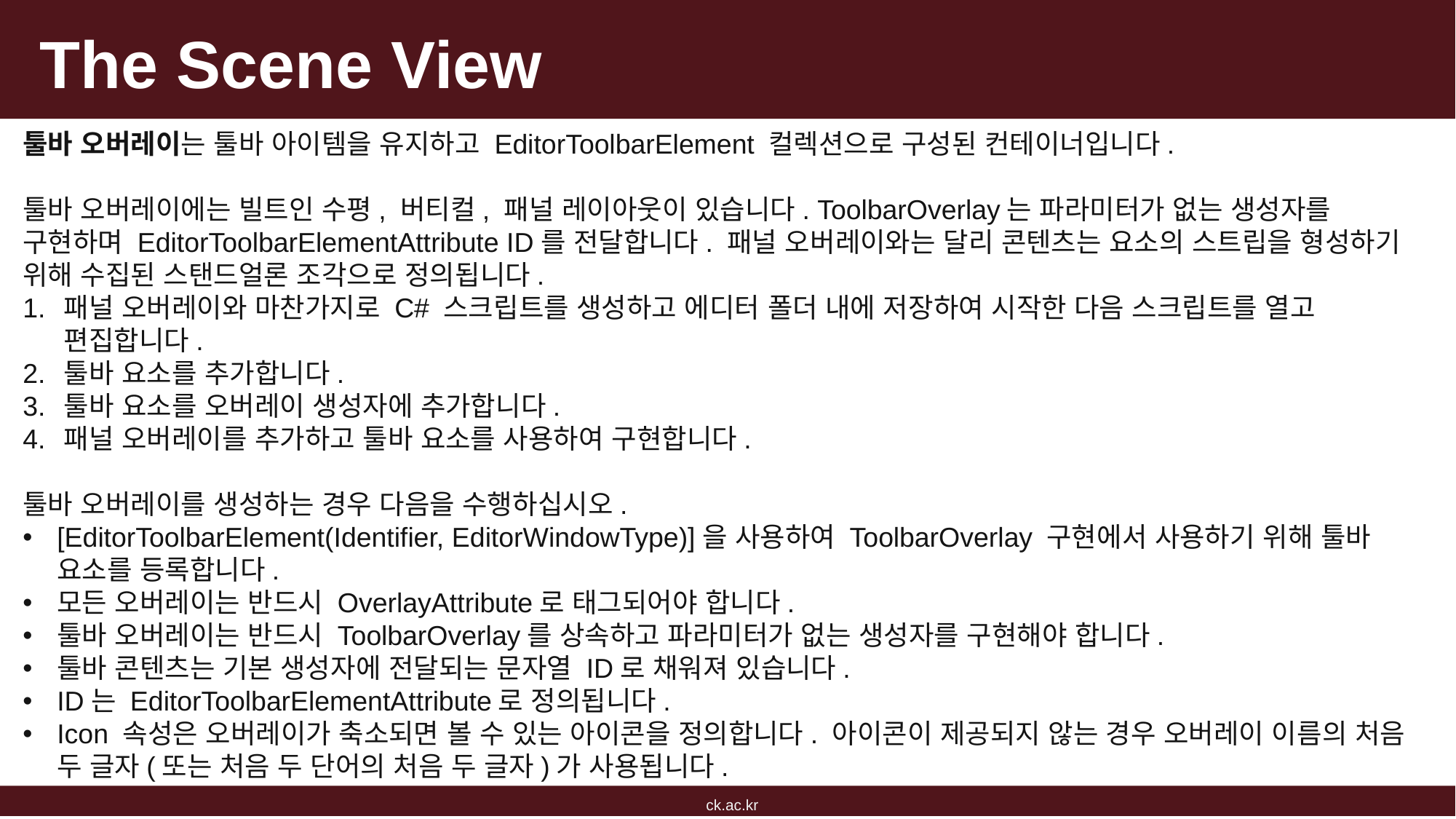

# The Scene View
툴바 오버레이는 툴바 아이템을 유지하고 EditorToolbarElement 컬렉션으로 구성된 컨테이너입니다.

툴바 오버레이에는 빌트인 수평, 버티컬, 패널 레이아웃이 있습니다. ToolbarOverlay는 파라미터가 없는 생성자를 구현하며 EditorToolbarElementAttribute ID를 전달합니다. 패널 오버레이와는 달리 콘텐츠는 요소의 스트립을 형성하기 위해 수집된 스탠드얼론 조각으로 정의됩니다.
패널 오버레이와 마찬가지로 C# 스크립트를 생성하고 에디터 폴더 내에 저장하여 시작한 다음 스크립트를 열고 편집합니다.
툴바 요소를 추가합니다.
툴바 요소를 오버레이 생성자에 추가합니다.
패널 오버레이를 추가하고 툴바 요소를 사용하여 구현합니다.

툴바 오버레이를 생성하는 경우 다음을 수행하십시오.
[EditorToolbarElement(Identifier, EditorWindowType)]을 사용하여 ToolbarOverlay 구현에서 사용하기 위해 툴바 요소를 등록합니다.
모든 오버레이는 반드시 OverlayAttribute로 태그되어야 합니다.
툴바 오버레이는 반드시 ToolbarOverlay를 상속하고 파라미터가 없는 생성자를 구현해야 합니다.
툴바 콘텐츠는 기본 생성자에 전달되는 문자열 ID로 채워져 있습니다.
ID는 EditorToolbarElementAttribute로 정의됩니다.
Icon 속성은 오버레이가 축소되면 볼 수 있는 아이콘을 정의합니다. 아이콘이 제공되지 않는 경우 오버레이 이름의 처음 두 글자(또는 처음 두 단어의 처음 두 글자)가 사용됩니다.
ck.ac.kr